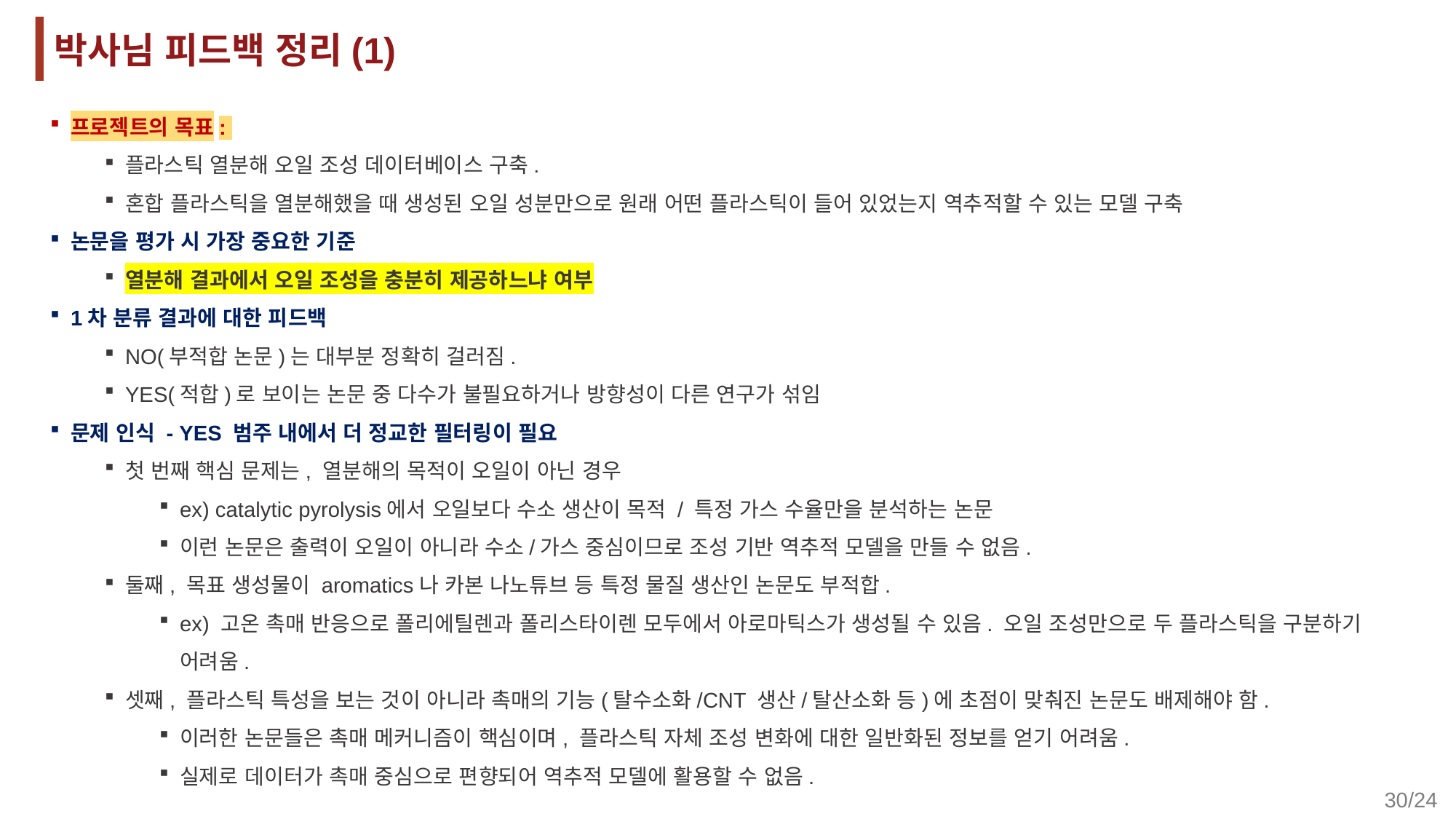

박사님 피드백 정리(1)

프로젝트의 목표:
플라스틱 열분해 오일 조성 데이터베이스 구축.
혼합 플라스틱을 열분해했을 때 생성된 오일 성분만으로 원래 어떤 플라스틱이 들어 있었는지 역추적할 수 있는 모델 구축
논문을 평가 시 가장 중요한 기준
열분해 결과에서 오일 조성을 충분히 제공하느냐 여부
1차 분류 결과에 대한 피드백
NO(부적합 논문)는 대부분 정확히 걸러짐.
YES(적합)로 보이는 논문 중 다수가 불필요하거나 방향성이 다른 연구가 섞임
문제 인식 - YES 범주 내에서 더 정교한 필터링이 필요
첫 번째 핵심 문제는, 열분해의 목적이 오일이 아닌 경우
ex) catalytic pyrolysis에서 오일보다 수소 생산이 목적 / 특정 가스 수율만을 분석하는 논문
이런 논문은 출력이 오일이 아니라 수소/가스 중심이므로 조성 기반 역추적 모델을 만들 수 없음.
둘째, 목표 생성물이 aromatics나 카본 나노튜브 등 특정 물질 생산인 논문도 부적합.
ex) 고온 촉매 반응으로 폴리에틸렌과 폴리스타이렌 모두에서 아로마틱스가 생성될 수 있음. 오일 조성만으로 두 플라스틱을 구분하기 어려움.
셋째, 플라스틱 특성을 보는 것이 아니라 촉매의 기능(탈수소화/CNT 생산/탈산소화 등)에 초점이 맞춰진 논문도 배제해야 함.
이러한 논문들은 촉매 메커니즘이 핵심이며, 플라스틱 자체 조성 변화에 대한 일반화된 정보를 얻기 어려움.
실제로 데이터가 촉매 중심으로 편향되어 역추적 모델에 활용할 수 없음.